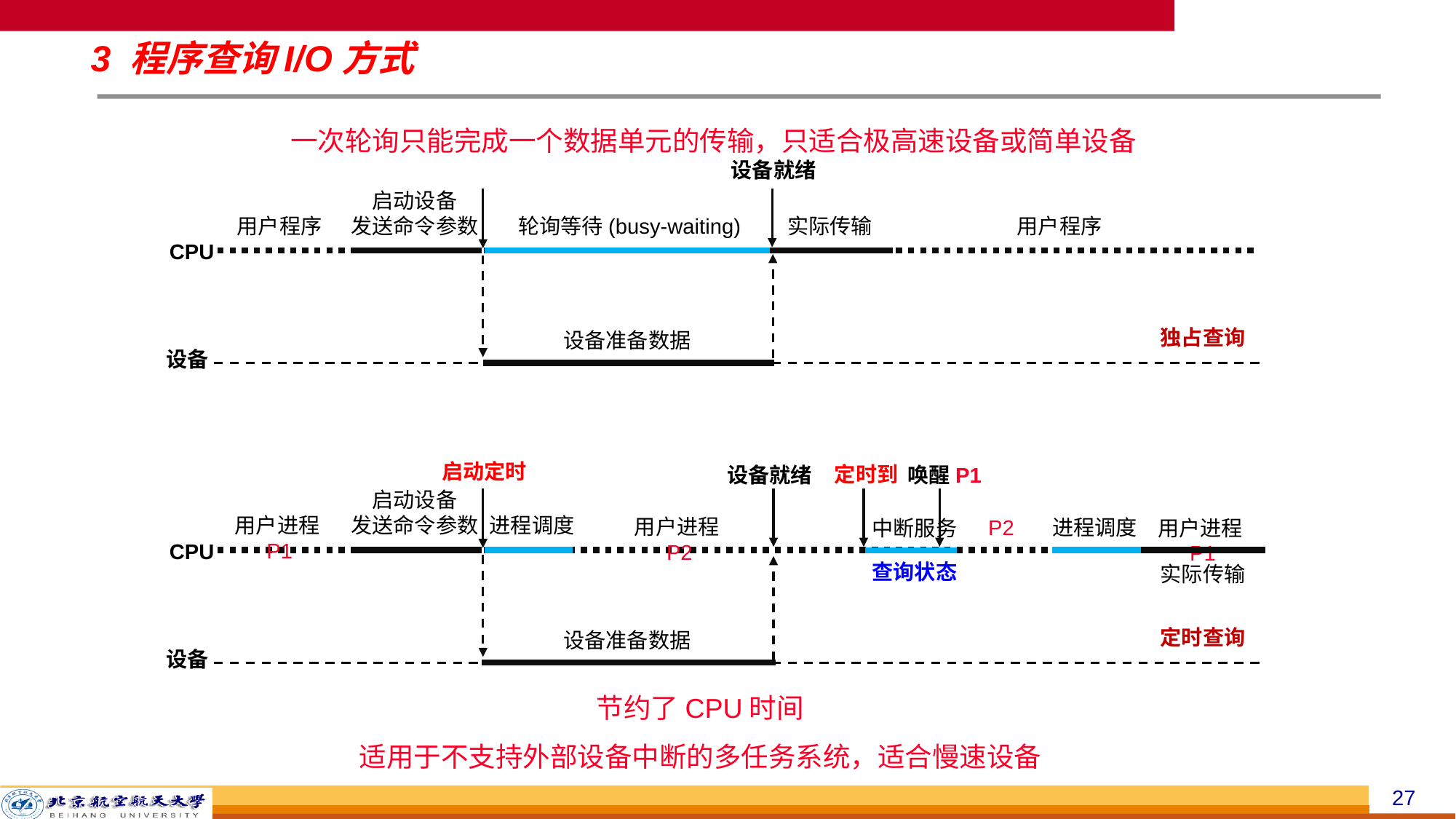

# 3 程序查询I/O方式
一次轮询只能完成一个数据单元的传输，只适合极高速设备或简单设备
设备就绪

启动设备
发送命令参数
用户程序
轮询等待(busy-waiting)
实际传输
用户程序
CPU
独占查询
设备准备数据
设备
启动定时
定时到
设备就绪

唤醒P1
启动设备
发送命令参数
用户进程P1
CPU
定时查询
设备
进程调度
用户进程P2
P2
进程调度
用户进程P1
实际传输
中断服务
查询状态
设备准备数据
节约了CPU时间
适用于不支持外部设备中断的多任务系统，适合慢速设备